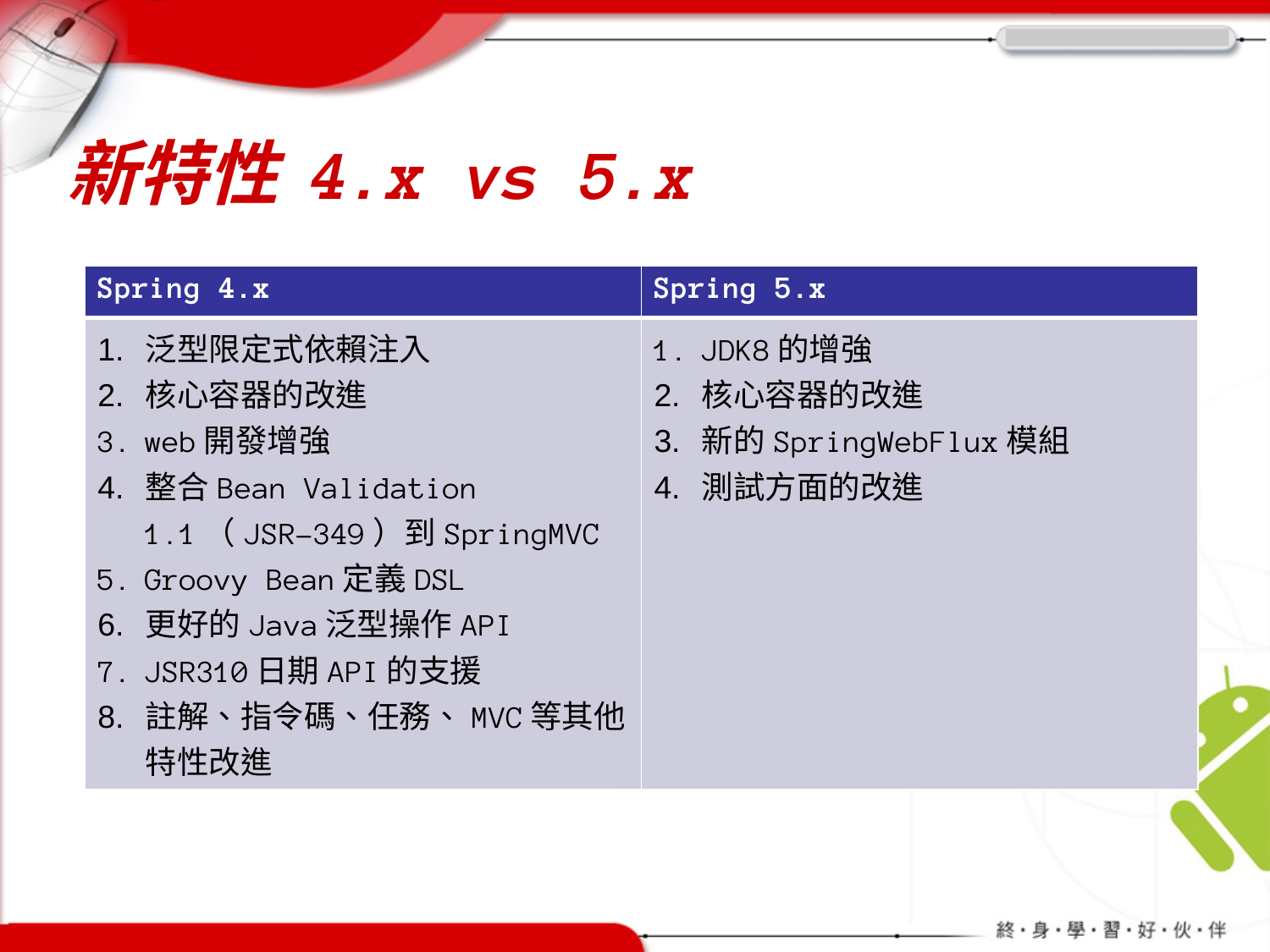

# 新特性 4.x vs 5.x
| Spring 4.x | Spring 5.x |
| --- | --- |
| 泛型限定式依賴注入 核心容器的改進 web開發增強 整合Bean Validation 1.1（JSR-349）到SpringMVC Groovy Bean定義DSL 更好的Java泛型操作API JSR310日期API的支援 註解、指令碼、任務、MVC等其他特性改進 | JDK8的增強 核心容器的改進 新的SpringWebFlux模組 測試方面的改進 |